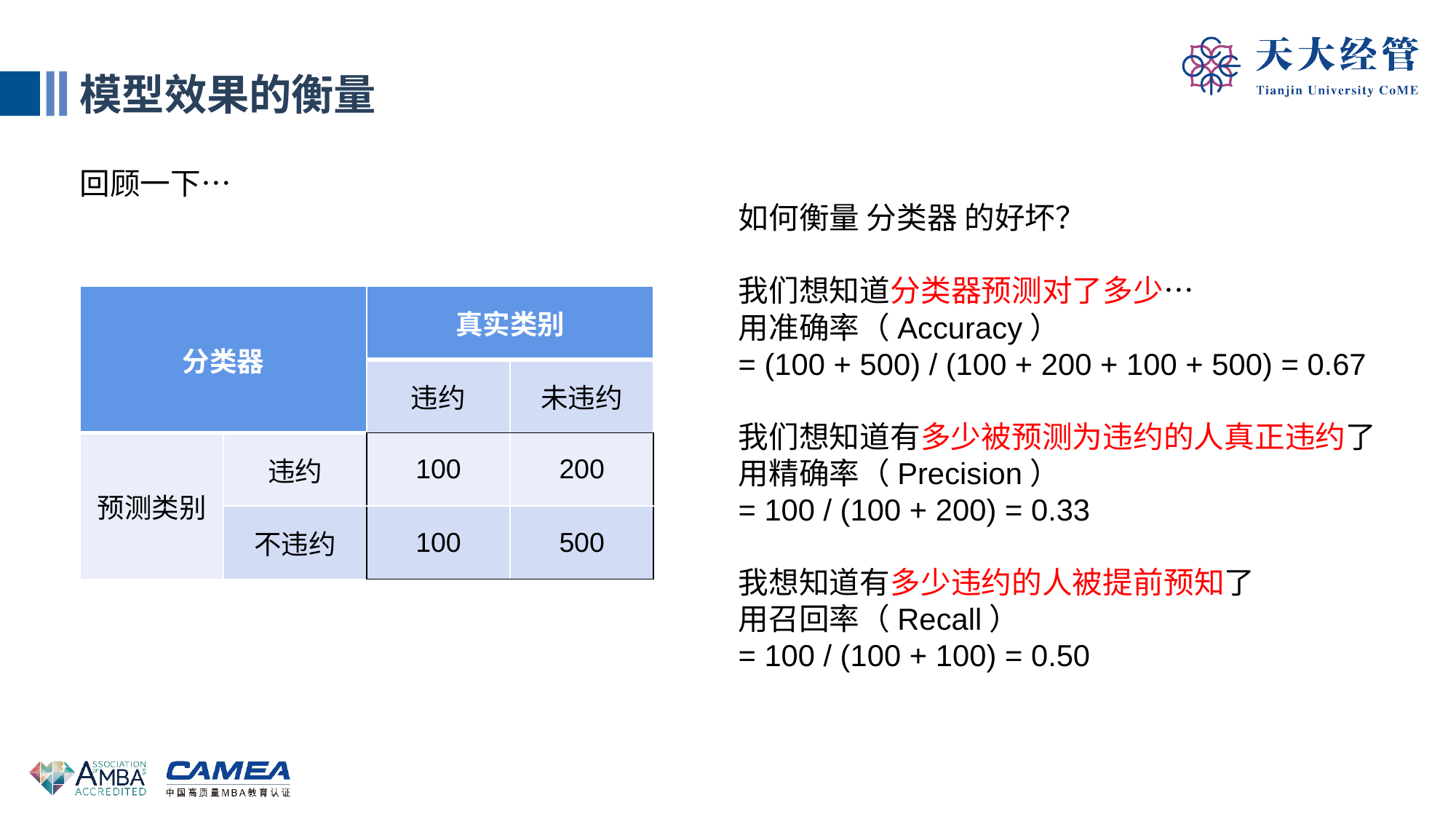

模型效果的衡量

回顾一下…
如何衡量 分类器 的好坏？

我们想知道分类器预测对了多少…
用准确率（Accuracy）
= (100 + 500) / (100 + 200 + 100 + 500) = 0.67

我们想知道有多少被预测为违约的人真正违约了
用精确率（Precision）
= 100 / (100 + 200) = 0.33

我想知道有多少违约的人被提前预知了
用召回率（Recall）
= 100 / (100 + 100) = 0.50
| 分类器 |  | 真实类别 |  |
| --- | --- | --- | --- |
|  |  | 违约 | 未违约 |
| 预测类别 | 违约 | 100 | 200 |
|  | 不违约 | 100 | 500 |